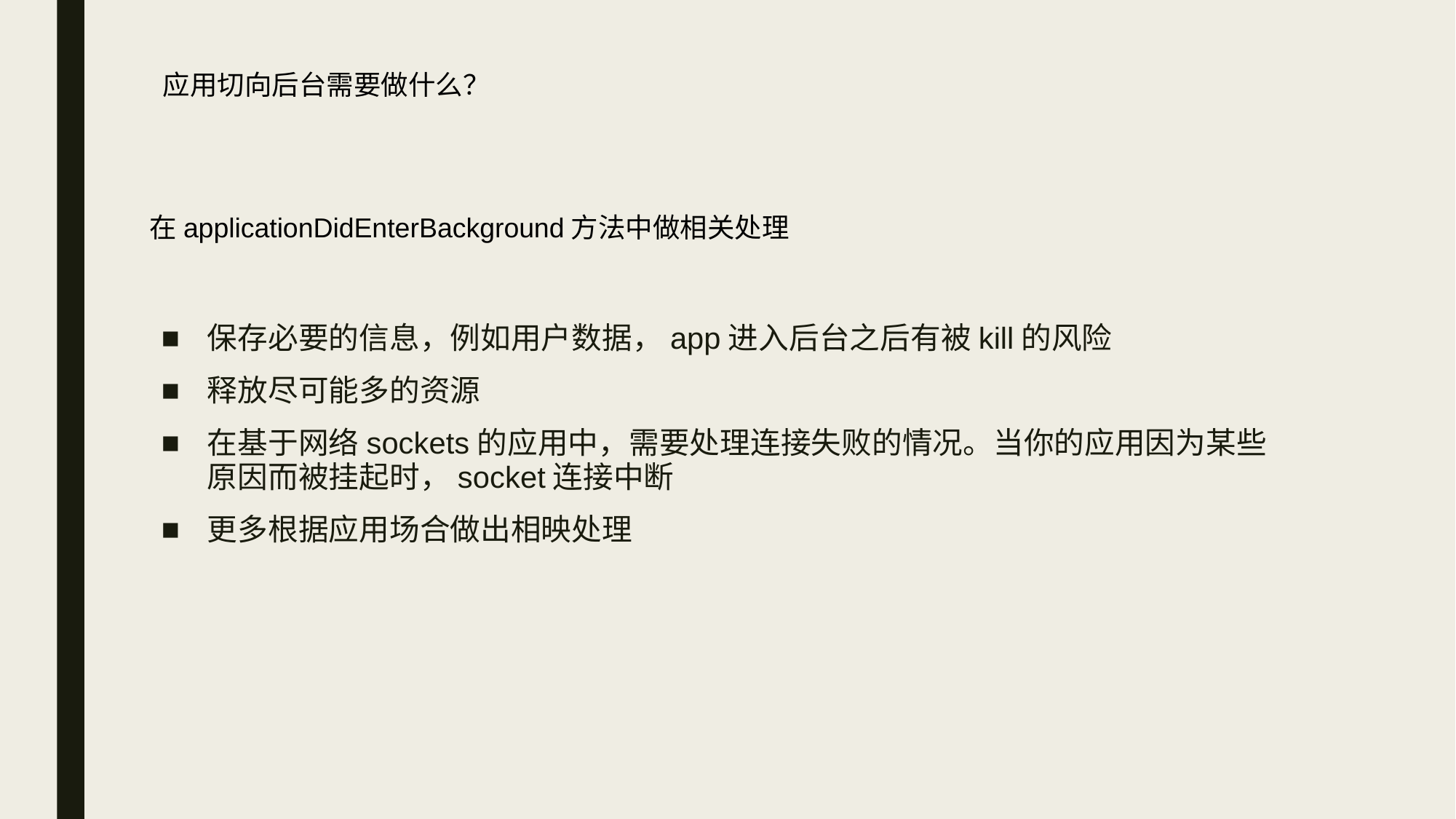

应用切向后台需要做什么？
在applicationDidEnterBackground方法中做相关处理
保存必要的信息，例如用户数据，app进入后台之后有被kill的风险
释放尽可能多的资源
在基于网络sockets的应用中，需要处理连接失败的情况。当你的应用因为某些原因而被挂起时，socket连接中断
更多根据应用场合做出相映处理